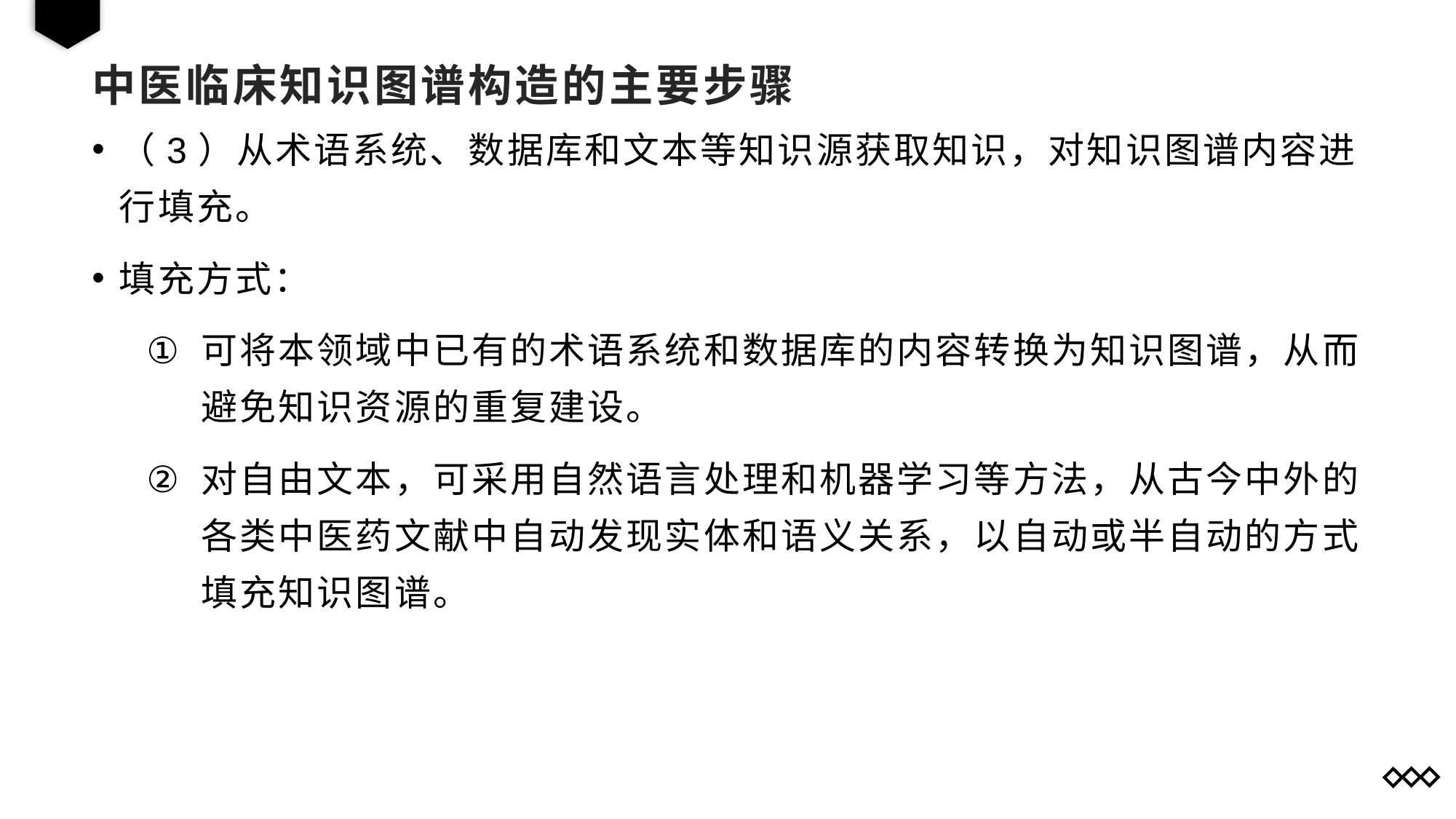

# 中医临床知识图谱构造的主要步骤
（3）从术语系统、数据库和文本等知识源获取知识，对知识图谱内容进行填充。
填充方式：
可将本领域中已有的术语系统和数据库的内容转换为知识图谱，从而避免知识资源的重复建设。
对自由文本，可采用自然语言处理和机器学习等方法，从古今中外的各类中医药文献中自动发现实体和语义关系，以自动或半自动的方式填充知识图谱。